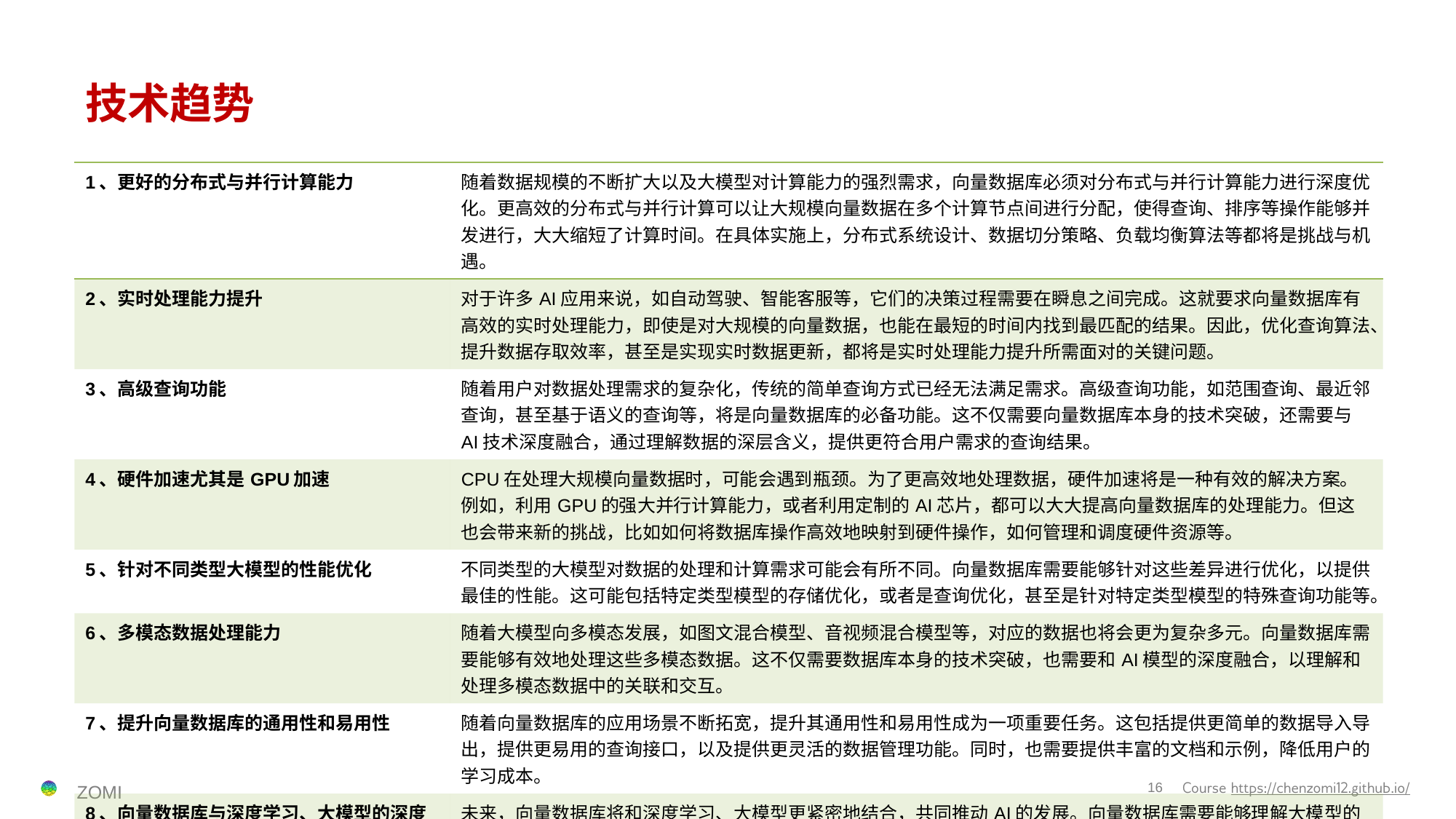

# 技术趋势
| 1、更好的分布式与并行计算能力 | 随着数据规模的不断扩大以及大模型对计算能力的强烈需求，向量数据库必须对分布式与并行计算能力进行深度优化。更高效的分布式与并行计算可以让大规模向量数据在多个计算节点间进行分配，使得查询、排序等操作能够并发进行，大大缩短了计算时间。在具体实施上，分布式系统设计、数据切分策略、负载均衡算法等都将是挑战与机遇。 |
| --- | --- |
| 2、实时处理能力提升 | 对于许多AI应用来说，如自动驾驶、智能客服等，它们的决策过程需要在瞬息之间完成。这就要求向量数据库有高效的实时处理能力，即使是对大规模的向量数据，也能在最短的时间内找到最匹配的结果。因此，优化查询算法、提升数据存取效率，甚至是实现实时数据更新，都将是实时处理能力提升所需面对的关键问题。 |
| 3、高级查询功能 | 随着用户对数据处理需求的复杂化，传统的简单查询方式已经无法满足需求。高级查询功能，如范围查询、最近邻查询，甚至基于语义的查询等，将是向量数据库的必备功能。这不仅需要向量数据库本身的技术突破，还需要与AI技术深度融合，通过理解数据的深层含义，提供更符合用户需求的查询结果。 |
| 4、硬件加速尤其是GPU加速 | CPU在处理大规模向量数据时，可能会遇到瓶颈。为了更高效地处理数据，硬件加速将是一种有效的解决方案。例如，利用GPU的强大并行计算能力，或者利用定制的AI芯片，都可以大大提高向量数据库的处理能力。但这也会带来新的挑战，比如如何将数据库操作高效地映射到硬件操作，如何管理和调度硬件资源等。 |
| 5、针对不同类型大模型的性能优化 | 不同类型的大模型对数据的处理和计算需求可能会有所不同。向量数据库需要能够针对这些差异进行优化，以提供最佳的性能。这可能包括特定类型模型的存储优化，或者是查询优化，甚至是针对特定类型模型的特殊查询功能等。 |
| 6、多模态数据处理能力 | 随着大模型向多模态发展，如图文混合模型、音视频混合模型等，对应的数据也将会更为复杂多元。向量数据库需要能够有效地处理这些多模态数据。这不仅需要数据库本身的技术突破，也需要和AI模型的深度融合，以理解和处理多模态数据中的关联和交互。 |
| 7、提升向量数据库的通用性和易用性 | 随着向量数据库的应用场景不断拓宽，提升其通用性和易用性成为一项重要任务。这包括提供更简单的数据导入导出，提供更易用的查询接口，以及提供更灵活的数据管理功能。同时，也需要提供丰富的文档和示例，降低用户的学习成本。 |
| 8、向量数据库与深度学习、大模型的深度融合 | 未来，向量数据库将和深度学习、大模型更紧密地结合，共同推动AI的发展。向量数据库需要能够理解大模型的需求，为其提供最合适的数据服务。而大模型也需要能够利用向量数据库的能力，以提高自身的效率和效果。这种融合可能会带来许多新的可能性，例如模型和数据库的联合优化，或者是数据库自身的自动学习和优化等。 |